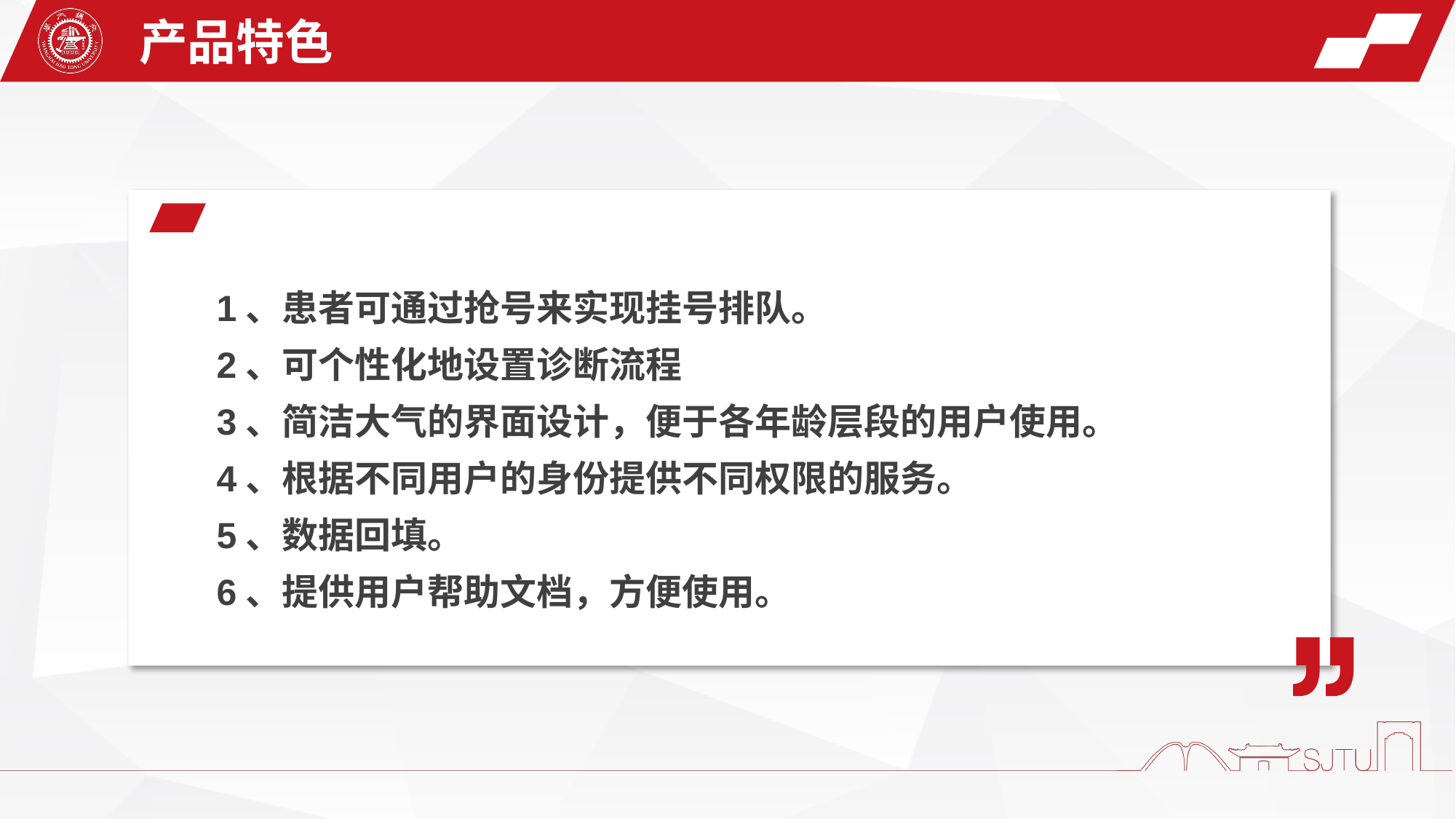

产品特色

1、患者可通过抢号来实现挂号排队。
2、可个性化地设置诊断流程
3、简洁大气的界面设计，便于各年龄层段的用户使用。
4、根据不同用户的身份提供不同权限的服务。
5、数据回填。
6、提供用户帮助文档，方便使用。